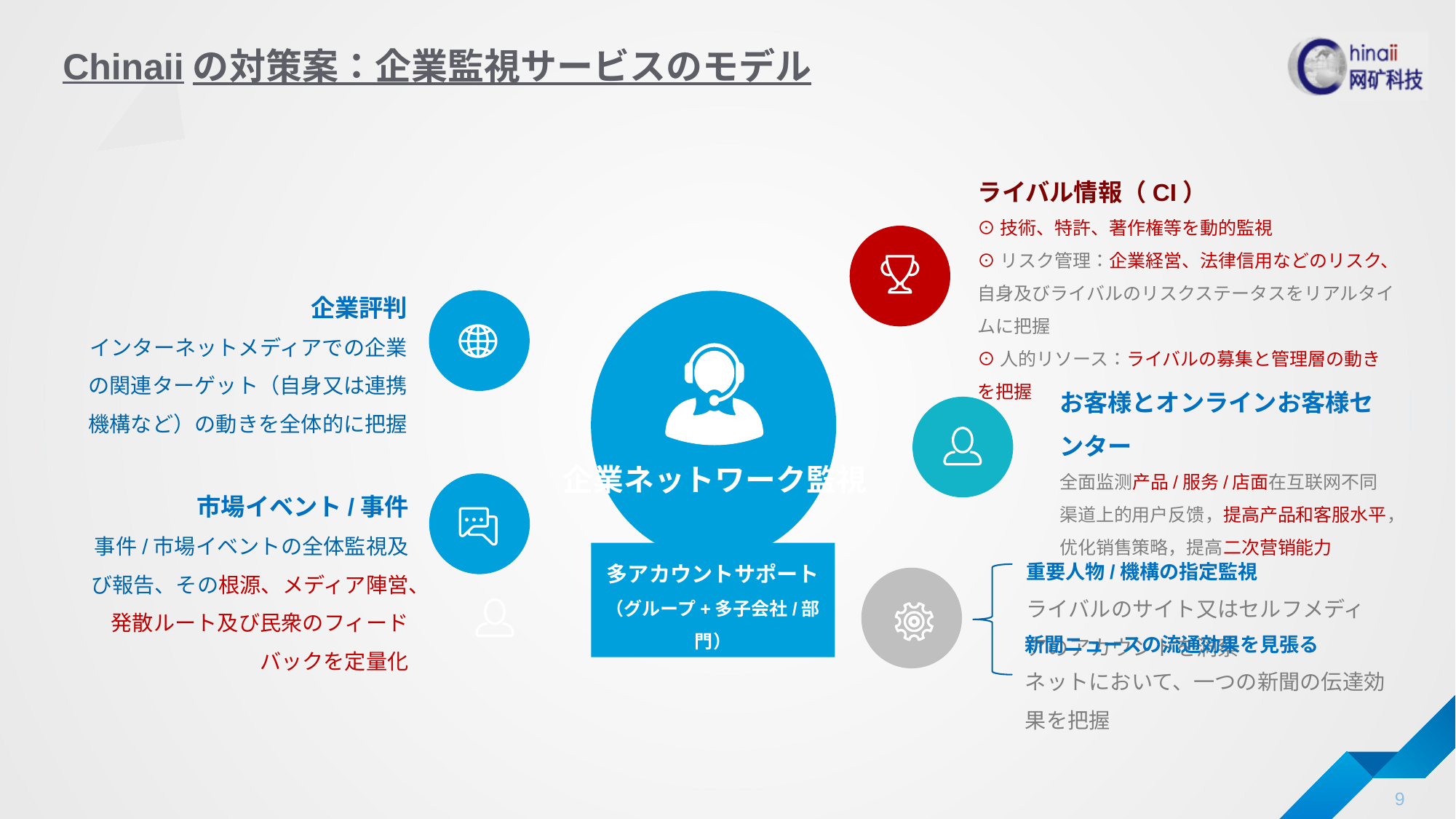

# Chinaiiの対策案：企業監視サービスのモデル

ライバル情報（CI）
⊙技術、特許、著作権等を動的監視
⊙リスク管理：企業経営、法律信用などのリスク、自身及びライバルのリスクステータスをリアルタイムに把握
⊙人的リソース：ライバルの募集と管理層の動きを把握

企業評判
インターネットメディアでの企業の関連ターゲット（自身又は連携機構など）の動きを全体的に把握

企業ネットワーク監視
お客様とオンラインお客様センター
全面监测产品/服务/店面在互联网不同渠道上的用户反馈，提高产品和客服水平，优化销售策略，提高二次营销能力

市場イベント/事件
事件/市場イベントの全体監視及び報告、その根源、メディア陣営、発散ルート及び民衆のフィードバックを定量化
重要人物/機構の指定監視
ライバルのサイト又はセルフメディアのアカウントを洞察
多アカウントサポート
（グループ+多子会社/部門）

新聞ニュースの流通効果を見張る
ネットにおいて、一つの新聞の伝達効果を把握
9